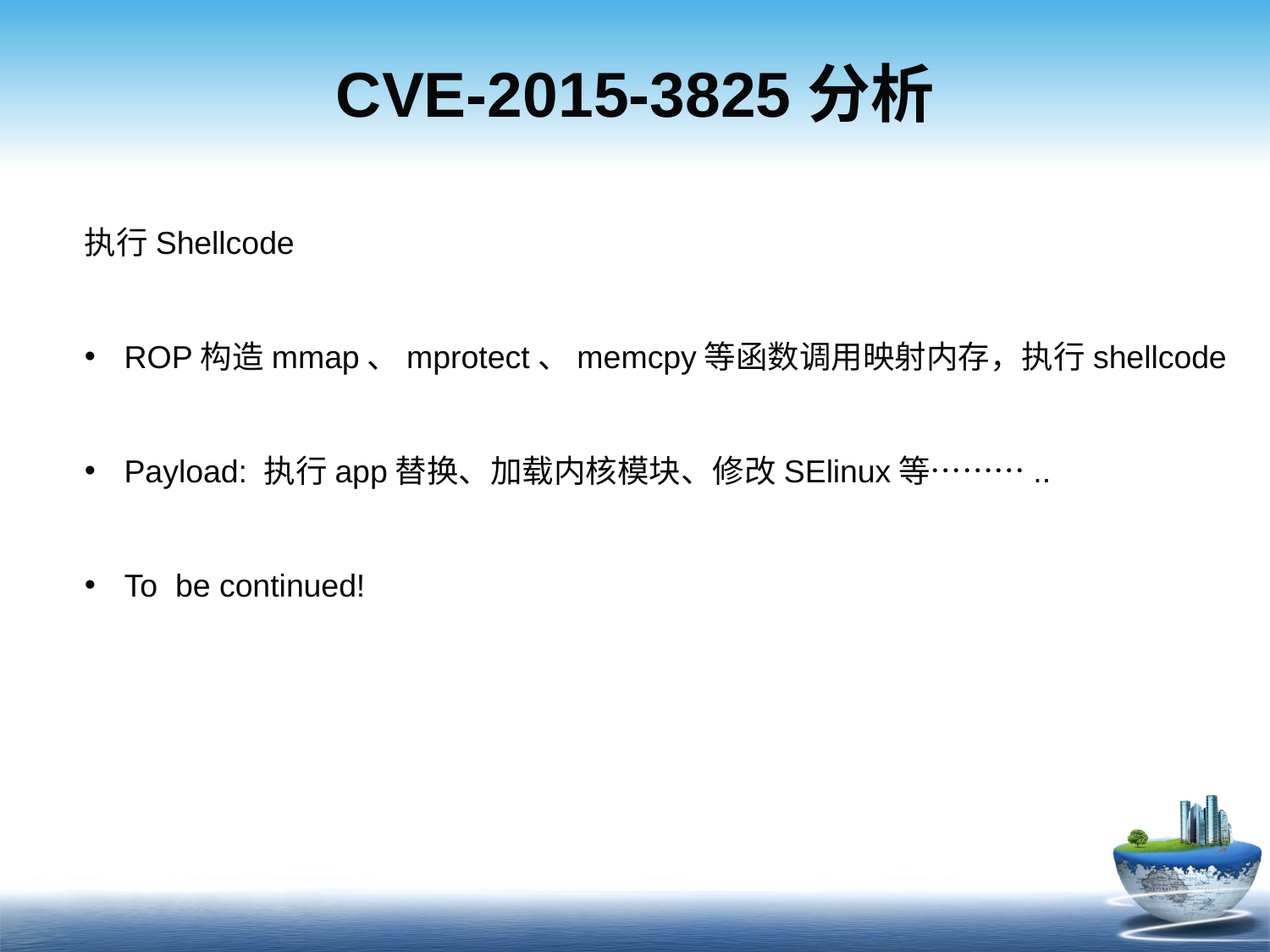

# CVE-2015-3825分析
执行Shellcode

ROP构造mmap、mprotect、memcpy等函数调用映射内存，执行shellcode

Payload: 执行app替换、加载内核模块、修改SElinux等………..

To  be continued!